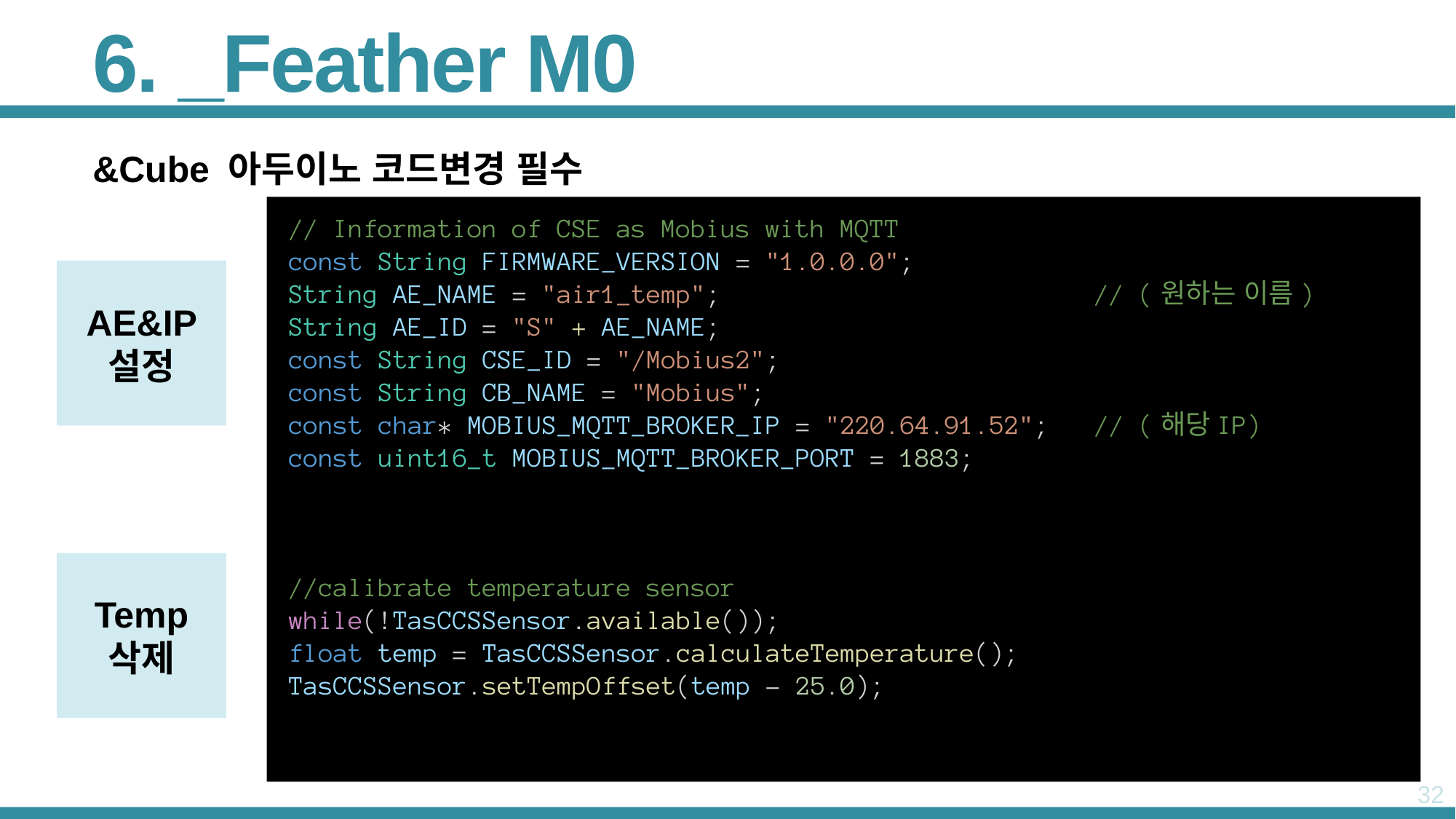

# 6. _Feather M0
&Cube 아두이노 코드변경 필수

// Information of CSE as Mobius with MQTT
const String FIRMWARE_VERSION = "1.0.0.0";
String AE_NAME = "air1_temp";                         // (원하는 이름)
String AE_ID = "S" + AE_NAME;
const String CSE_ID = "/Mobius2";
const String CB_NAME = "Mobius";
const char* MOBIUS_MQTT_BROKER_IP = "220.64.91.52";   // (해당IP)
const uint16_t MOBIUS_MQTT_BROKER_PORT = 1883;
AE&IP 설정
Temp
삭제
//calibrate temperature sensor
while(!TasCCSSensor.available());
float temp = TasCCSSensor.calculateTemperature();
TasCCSSensor.setTempOffset(temp - 25.0);
32